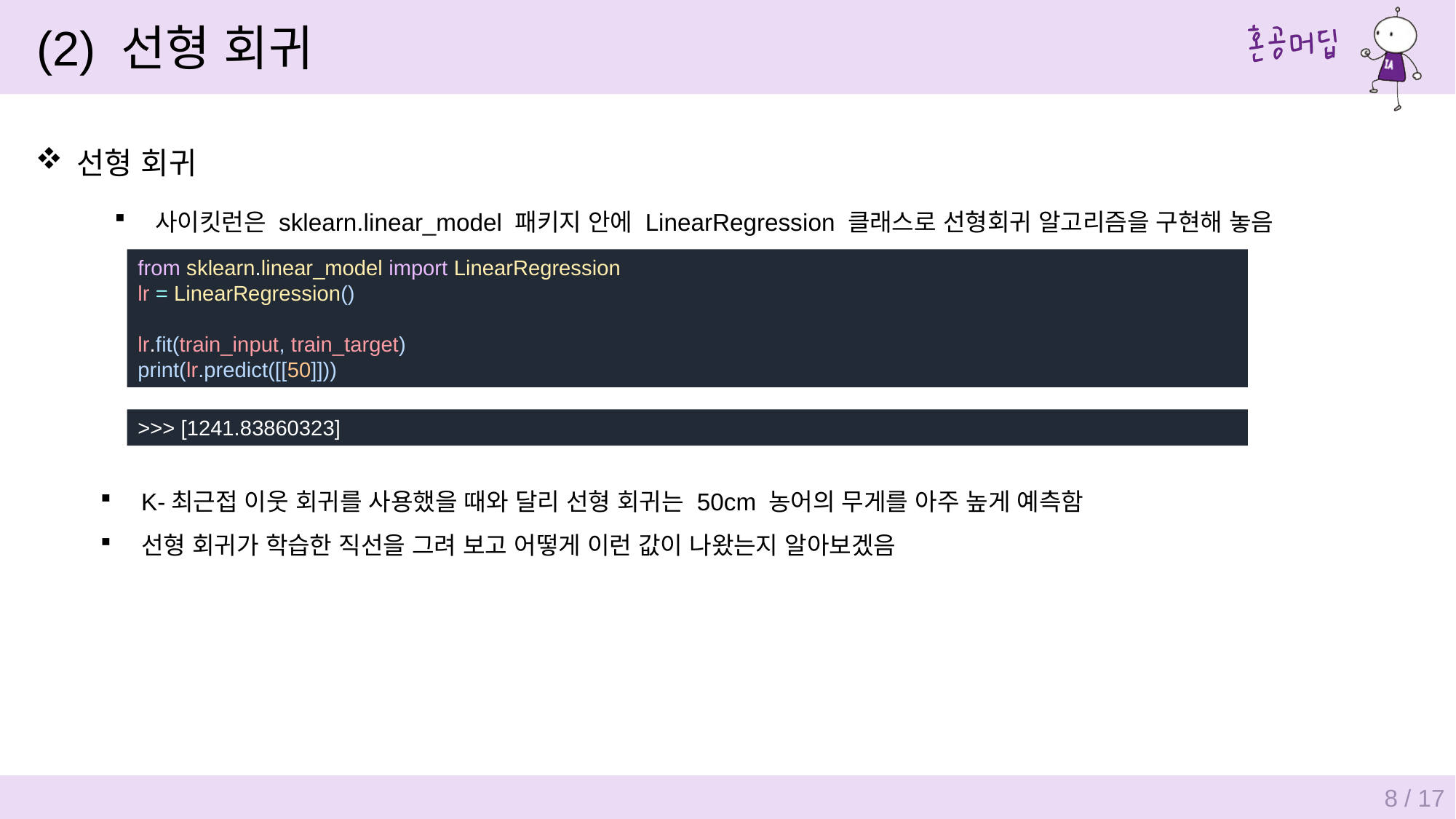

(2) 선형 회귀
선형 회귀
사이킷런은 sklearn.linear_model 패키지 안에 LinearRegression 클래스로 선형회귀 알고리즘을 구현해 놓음
from sklearn.linear_model import LinearRegression
lr = LinearRegression()
lr.fit(train_input, train_target)
print(lr.predict([[50]]))
>>> [1241.83860323]
K-최근접 이웃 회귀를 사용했을 때와 달리 선형 회귀는 50cm 농어의 무게를 아주 높게 예측함
선형 회귀가 학습한 직선을 그려 보고 어떻게 이런 값이 나왔는지 알아보겠음
8 / 17